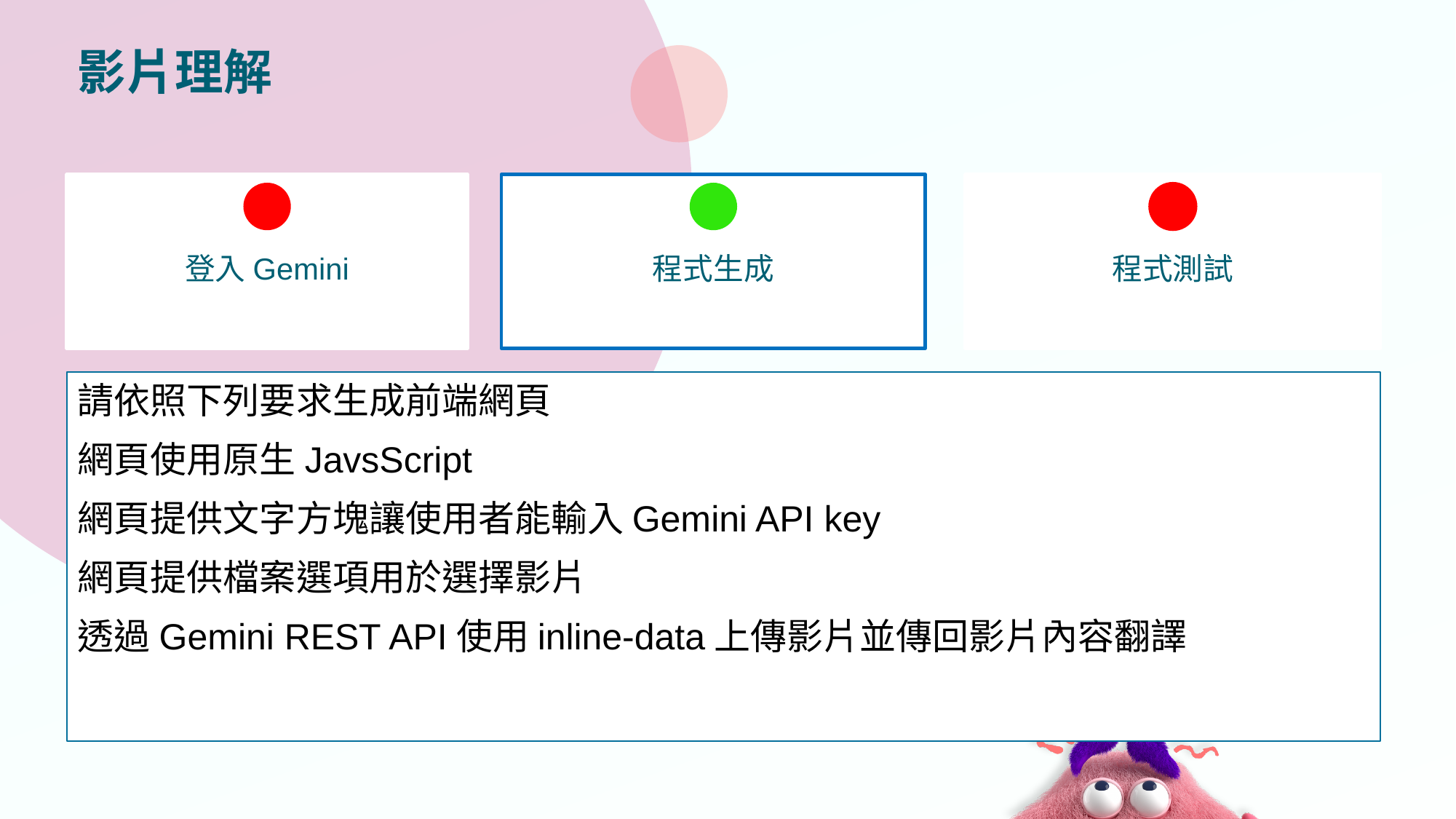

# 影片理解

登入Gemini

程式生成

程式測試

請依照下列要求生成前端網頁
網頁使用原生JavsScript
網頁提供文字方塊讓使用者能輸入Gemini API key
網頁提供檔案選項用於選擇影片
透過Gemini REST API使用inline-data上傳影片並傳回影片內容翻譯